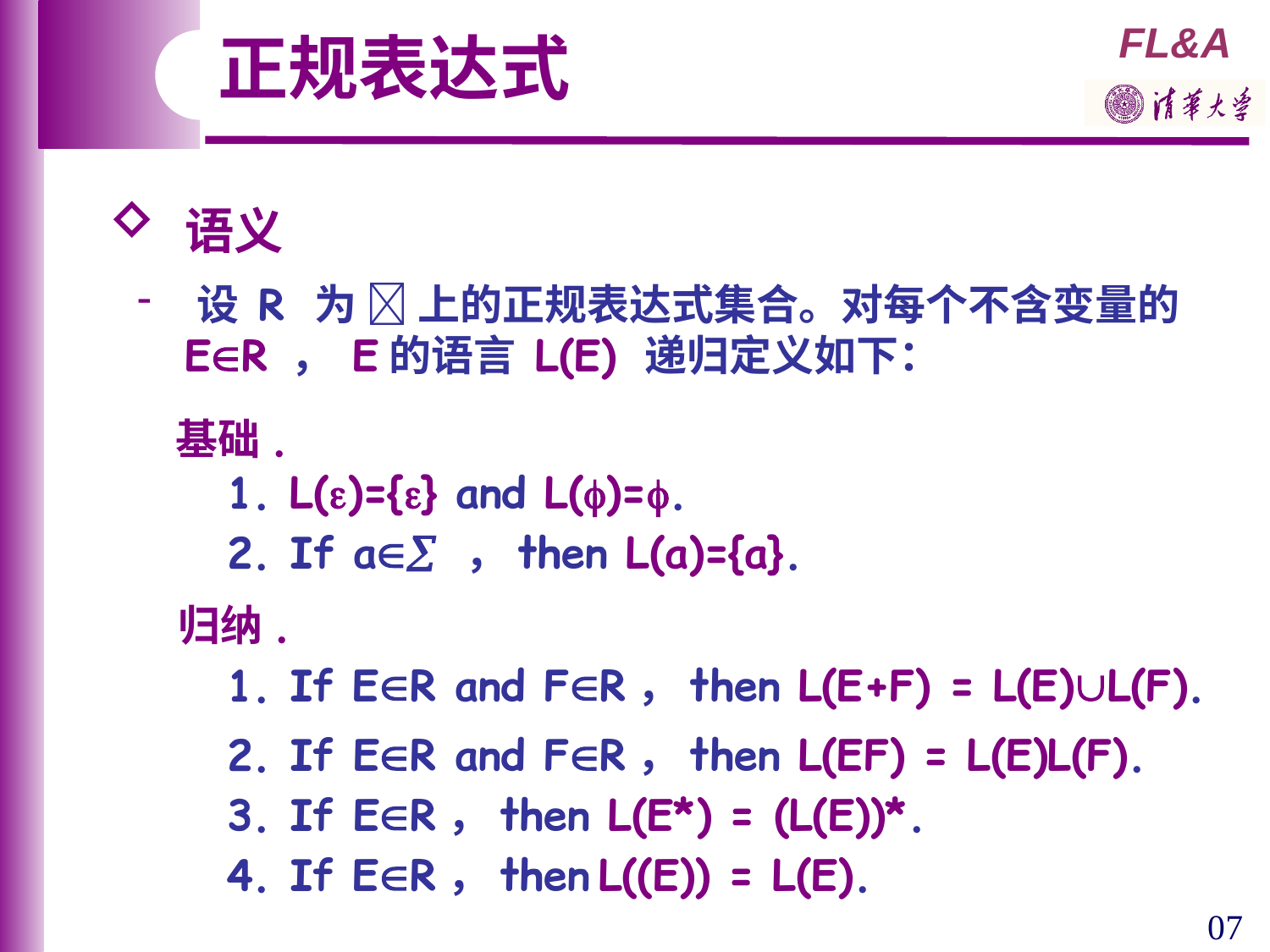

正规表达式
 语义
  设 R 为 Σ 上的正规表达式集合。对每个不含变量的
    E∈R ， E的语言 L(E) 递归定义如下：
基础.
1. L(ε)={ε} and L(φ)=φ.
2. If a∈∑ ，then L(a)={a}.
归纳.
1. If E∈R and F∈R，then L(E+F) = L(E)∪L(F).
2. If E∈R and F∈R，then L(EF) = L(E)L(F).
3. If E∈R，then L(E*) = (L(E))*.
4. If E∈R，then L((E)) = L(E).
07